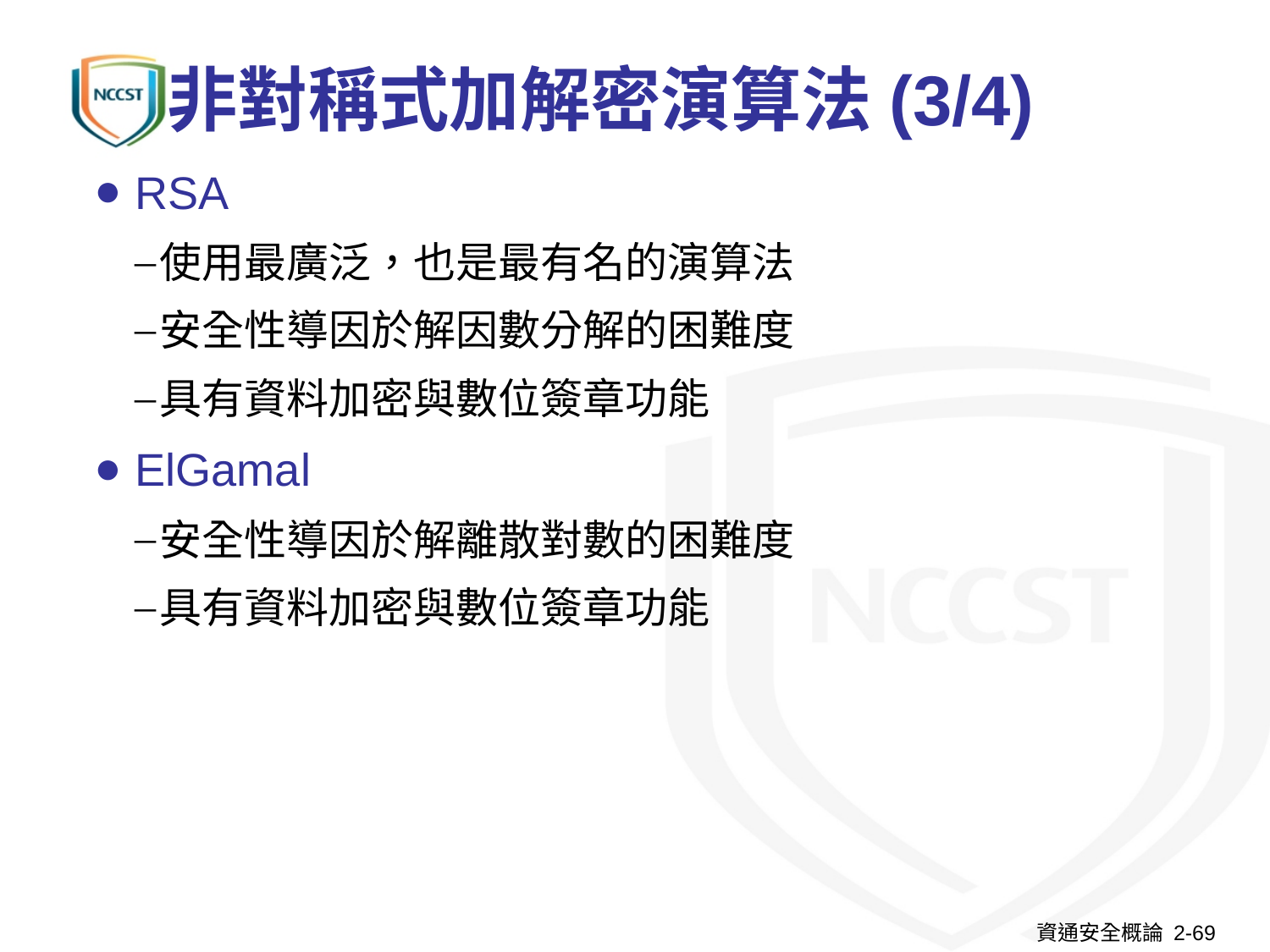

# 非對稱式加解密演算法(3/4)
RSA
使用最廣泛，也是最有名的演算法
安全性導因於解因數分解的困難度
具有資料加密與數位簽章功能
ElGamal
安全性導因於解離散對數的困難度
具有資料加密與數位簽章功能